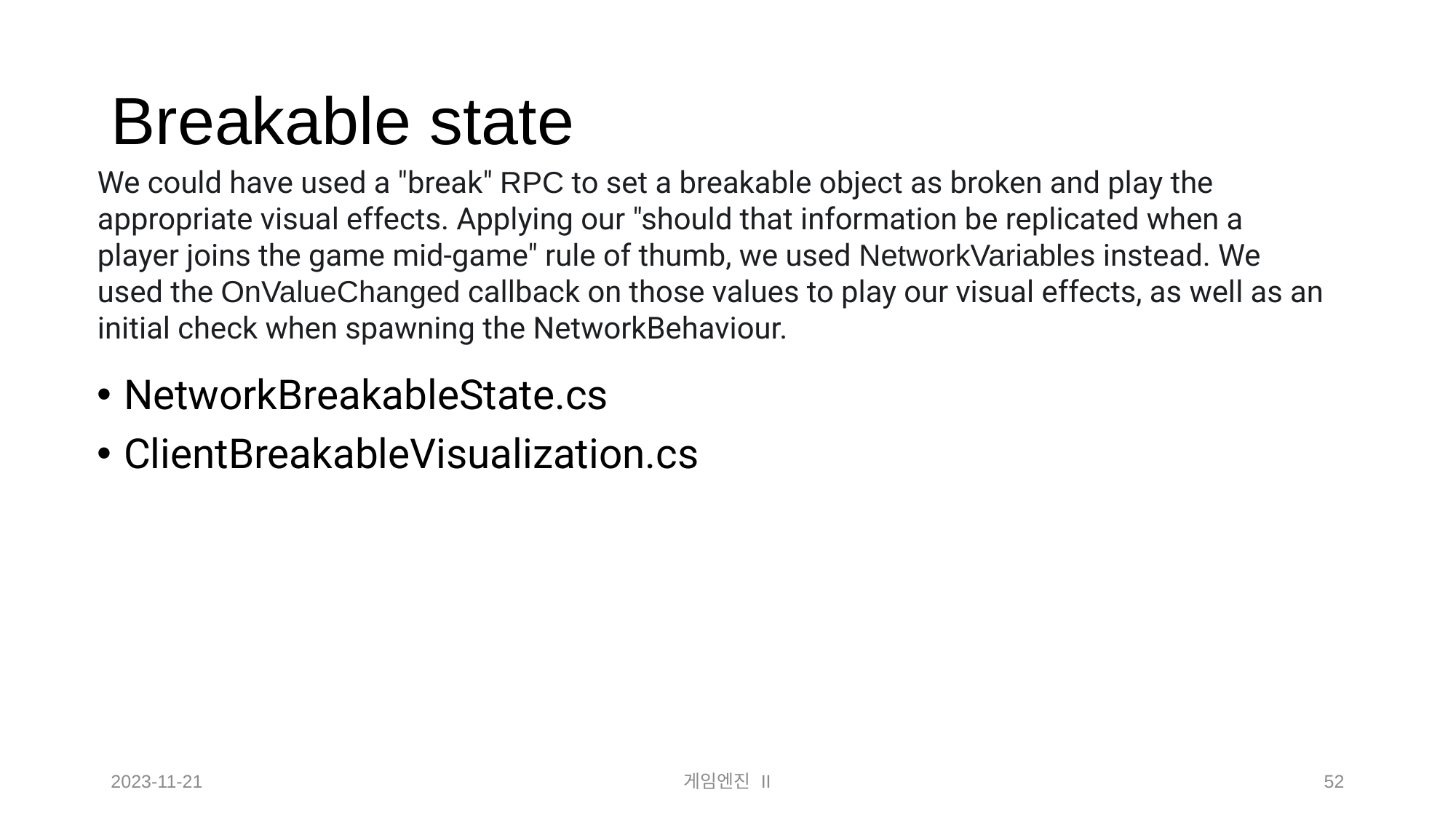

# Breakable state
We could have used a "break" RPC to set a breakable object as broken and play the appropriate visual effects. Applying our "should that information be replicated when a player joins the game mid-game" rule of thumb, we used NetworkVariables instead. We used the OnValueChanged callback on those values to play our visual effects, as well as an initial check when spawning the NetworkBehaviour.
NetworkBreakableState.cs
ClientBreakableVisualization.cs
2023-11-21
게임엔진 II
52